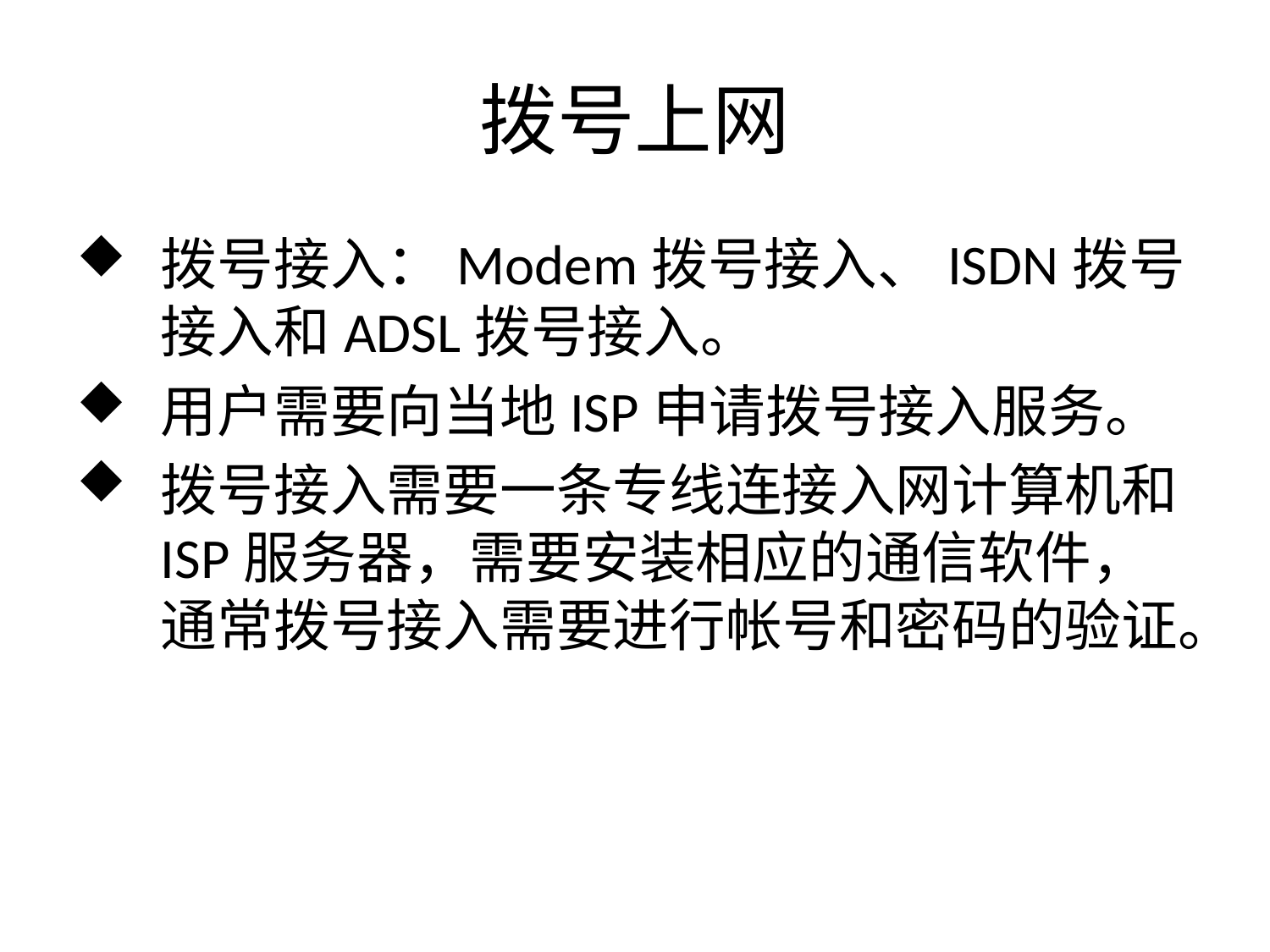

# 拨号上网
拨号接入：Modem拨号接入、ISDN拨号接入和ADSL拨号接入。
用户需要向当地ISP申请拨号接入服务。
拨号接入需要一条专线连接入网计算机和ISP服务器，需要安装相应的通信软件，通常拨号接入需要进行帐号和密码的验证。